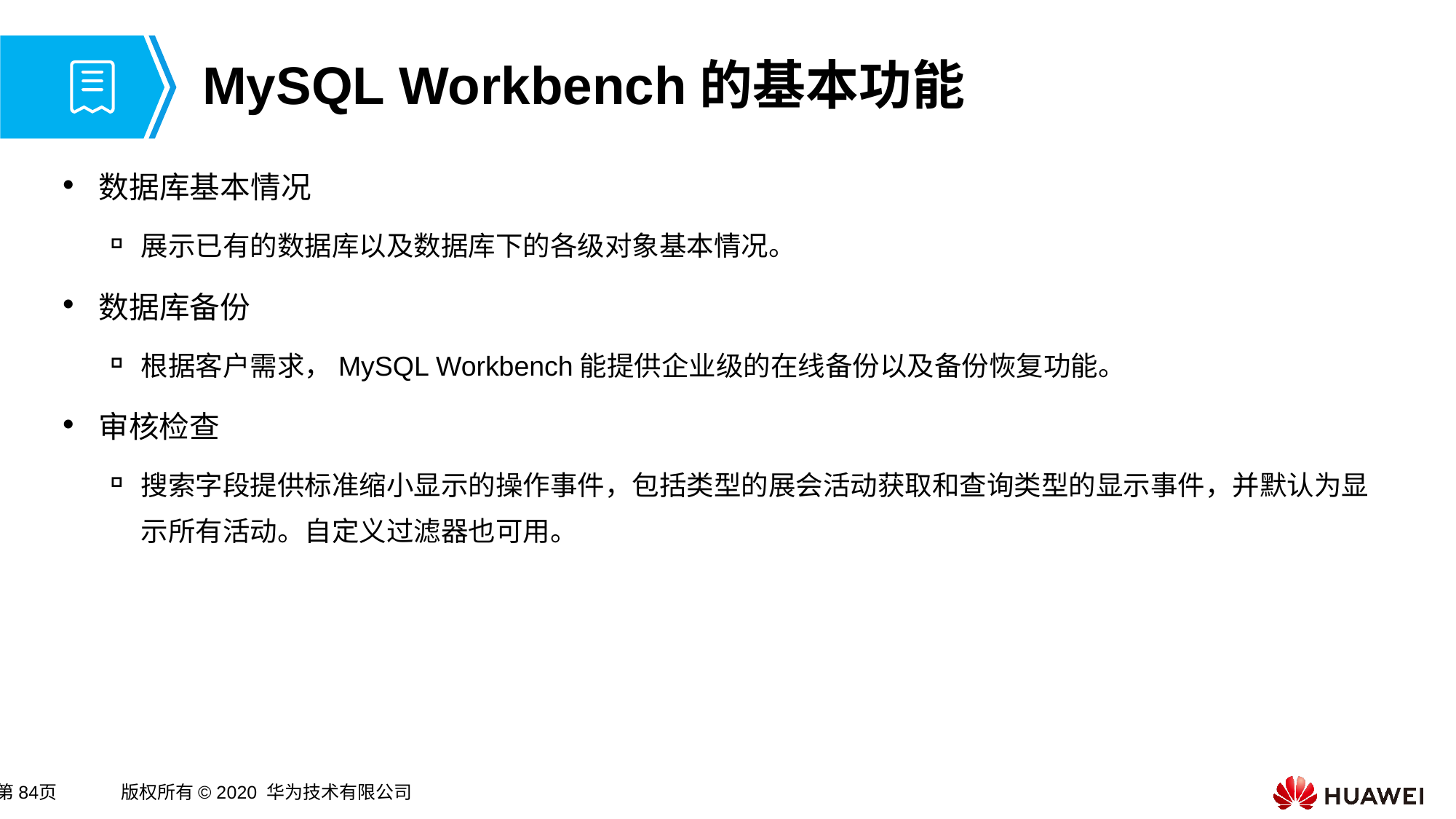

# MySQL Workbench的基本功能
数据库基本情况
展示已有的数据库以及数据库下的各级对象基本情况。
数据库备份
根据客户需求，MySQL Workbench能提供企业级的在线备份以及备份恢复功能。
审核检查
搜索字段提供标准缩小显示的操作事件，包括类型的展会活动获取和查询类型的显示事件，并默认为显示所有活动。自定义过滤器也可用。